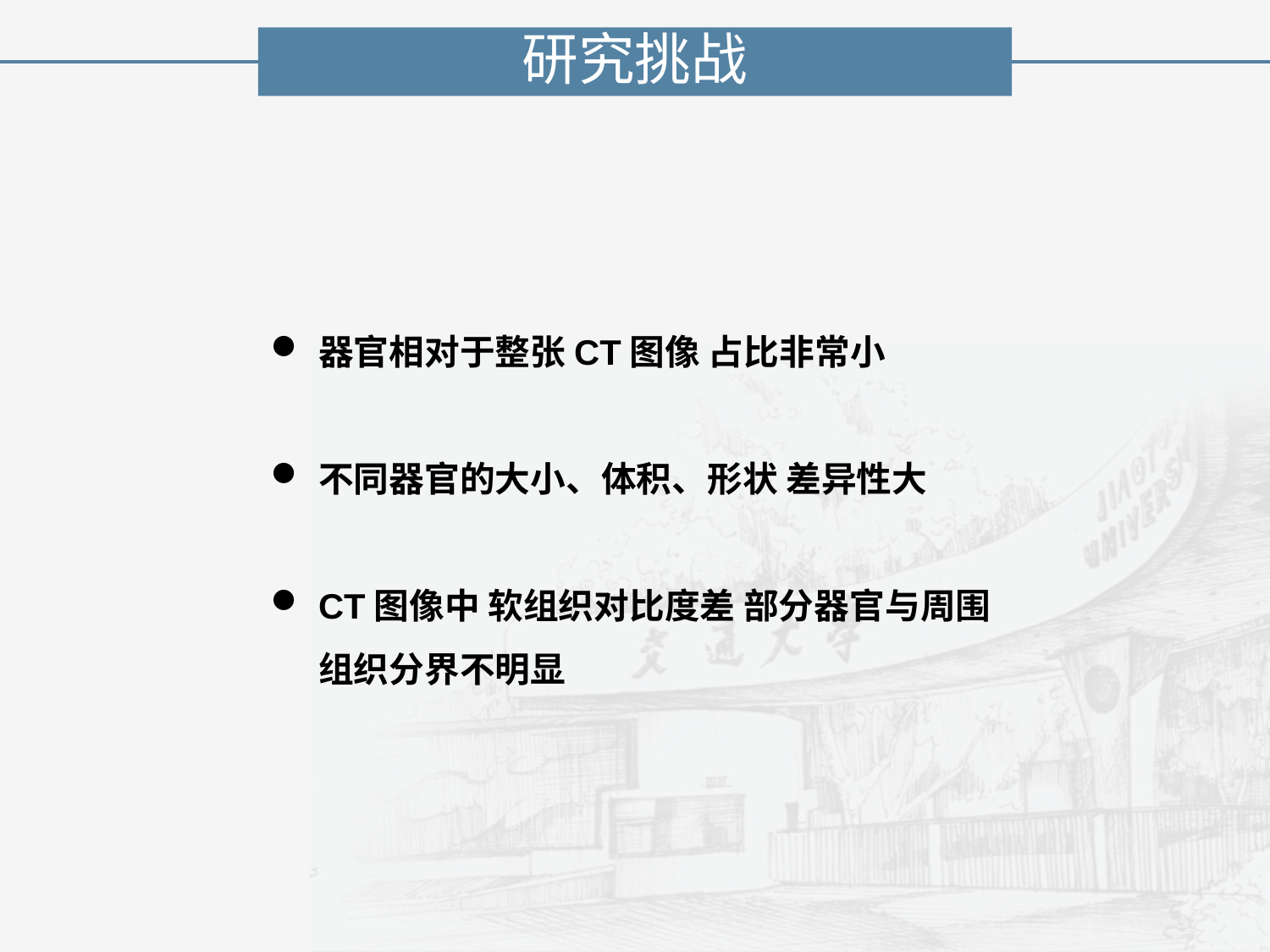

研究挑战
器官相对于整张CT图像 占比非常小

不同器官的大小、体积、形状 差异性大

CT图像中 软组织对比度差 部分器官与周围组织分界不明显